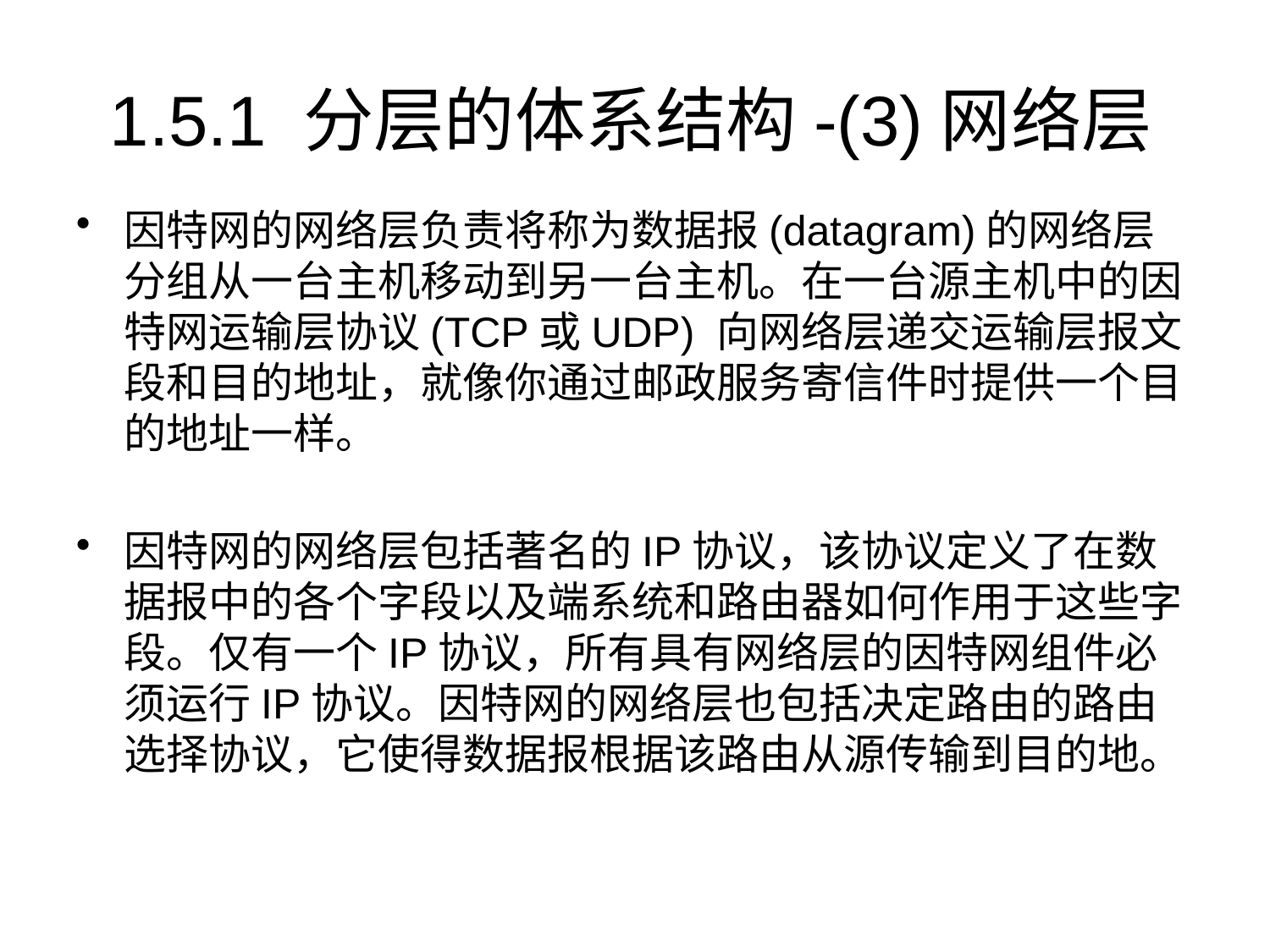

# 1.5.1 分层的体系结构-(3)网络层
因特网的网络层负责将称为数据报(datagram)的网络层分组从一台主机移动到另一台主机。在一台源主机中的因特网运输层协议(TCP或UDP) 向网络层递交运输层报文段和目的地址，就像你通过邮政服务寄信件时提供一个目的地址一样。

因特网的网络层包括著名的IP协议，该协议定义了在数据报中的各个字段以及端系统和路由器如何作用于这些字段。仅有一个IP协议，所有具有网络层的因特网组件必须运行IP协议。因特网的网络层也包括决定路由的路由选择协议，它使得数据报根据该路由从源传输到目的地。